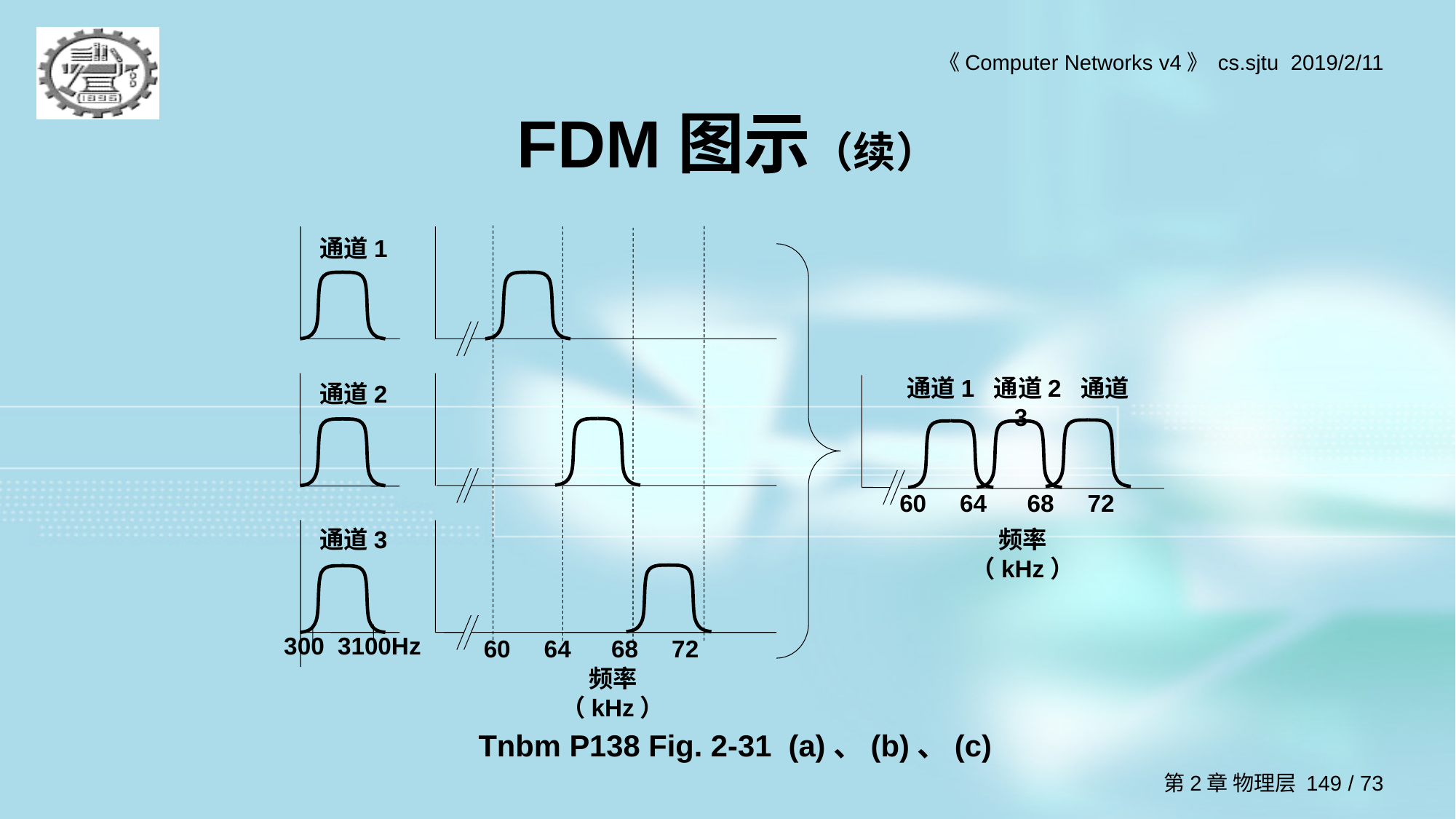

# FDM图示（续）

通道1

通道1  通道2  通道3
通道2

60     64      68     72

通道3
频率（kHz）

60     64      68     72

300  3100Hz
频率（kHz）
Tnbm P138 Fig. 2-31  (a)、(b)、(c)